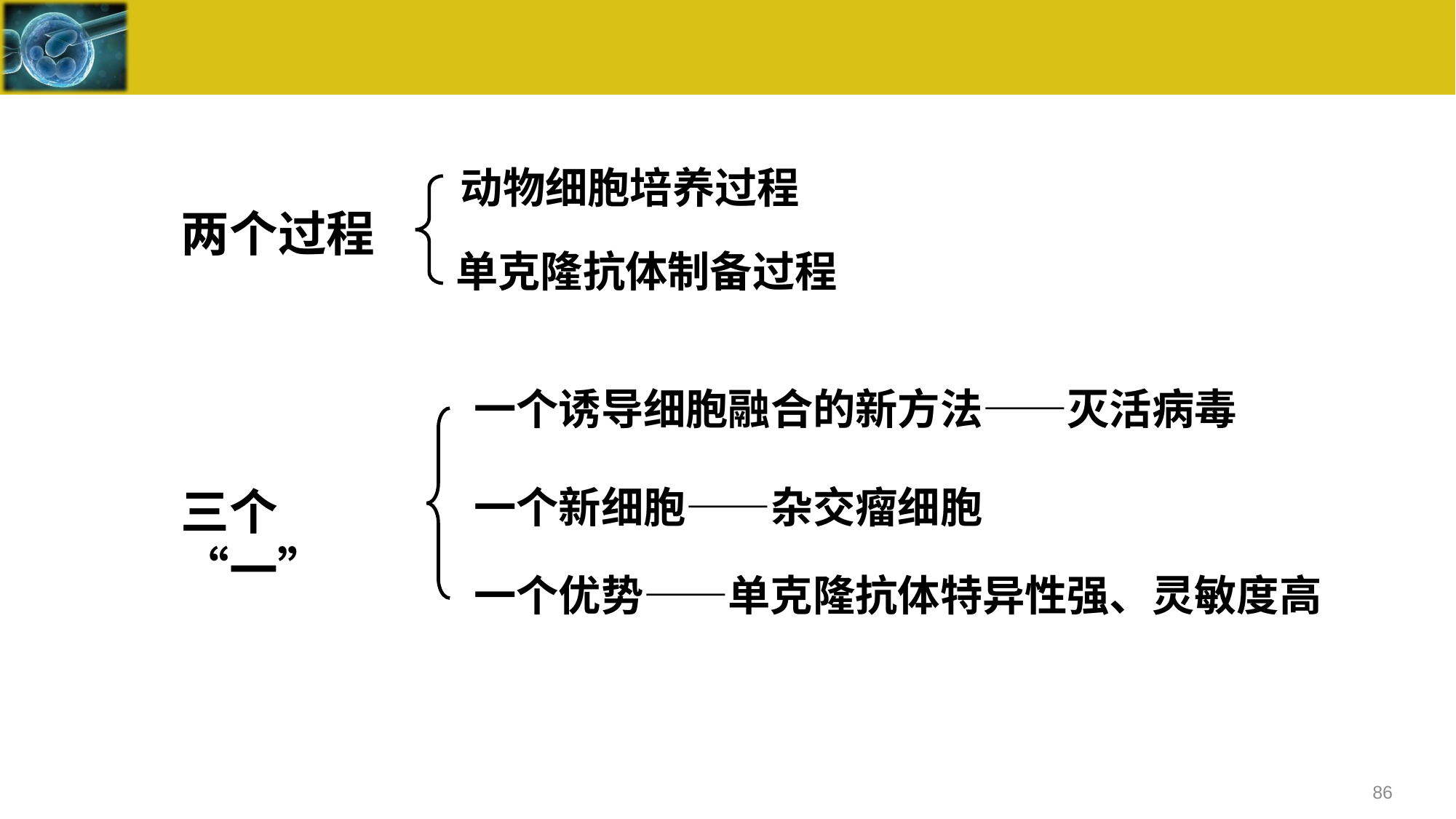

动物细胞培养过程

两个过程
单克隆抗体制备过程
一个诱导细胞融合的新方法——灭活病毒

三个“一”
一个新细胞——杂交瘤细胞
一个优势——单克隆抗体特异性强、灵敏度高
86